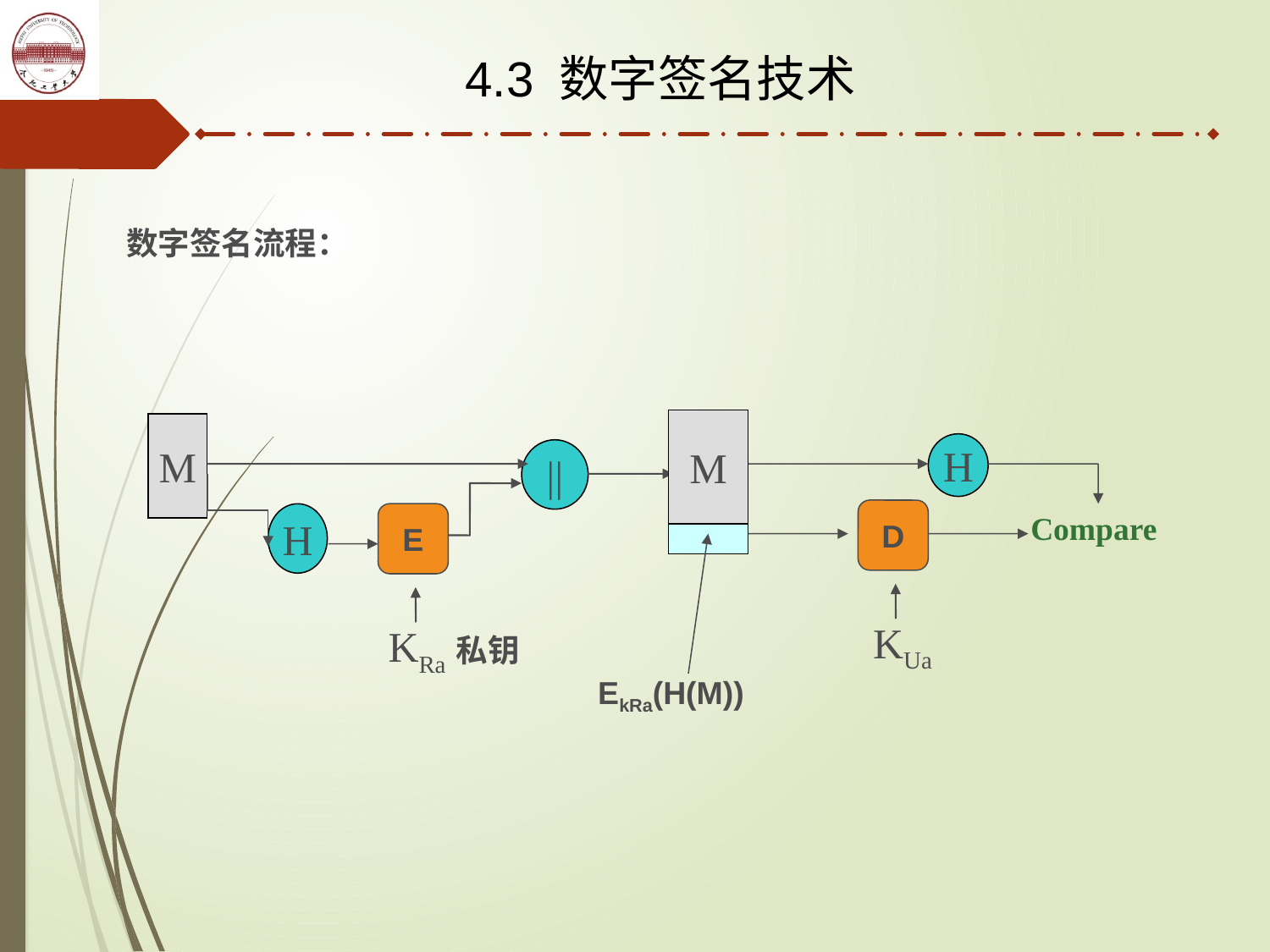

4.3 数字签名技术
数字签名流程：
M
M
H
||

D
Compare
H
E

KUa
KRa私钥
EkRa(H(M))